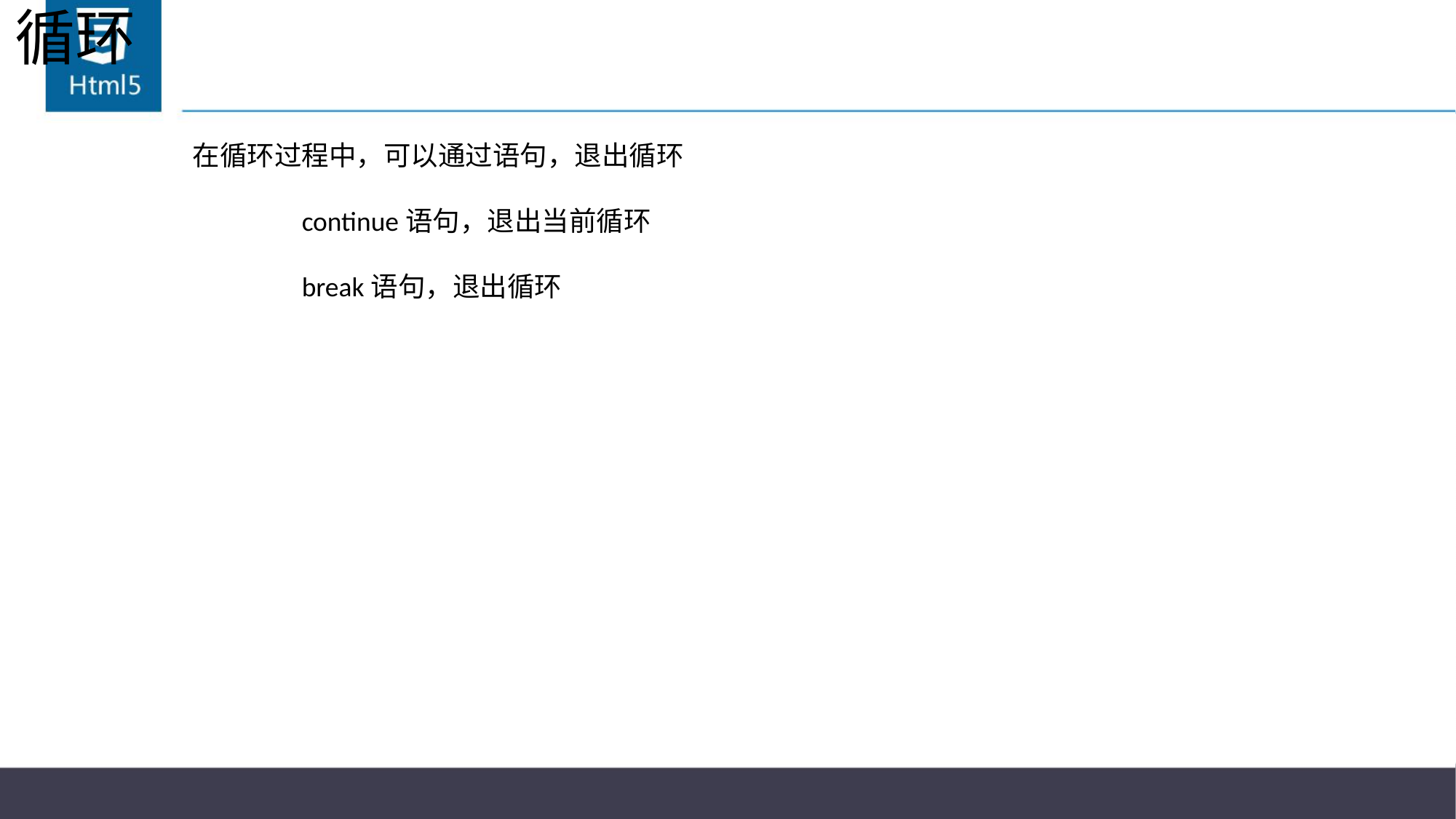

# 循环
在循环过程中，可以通过语句，退出循环

	continue语句，退出当前循环

	break语句，退出循环